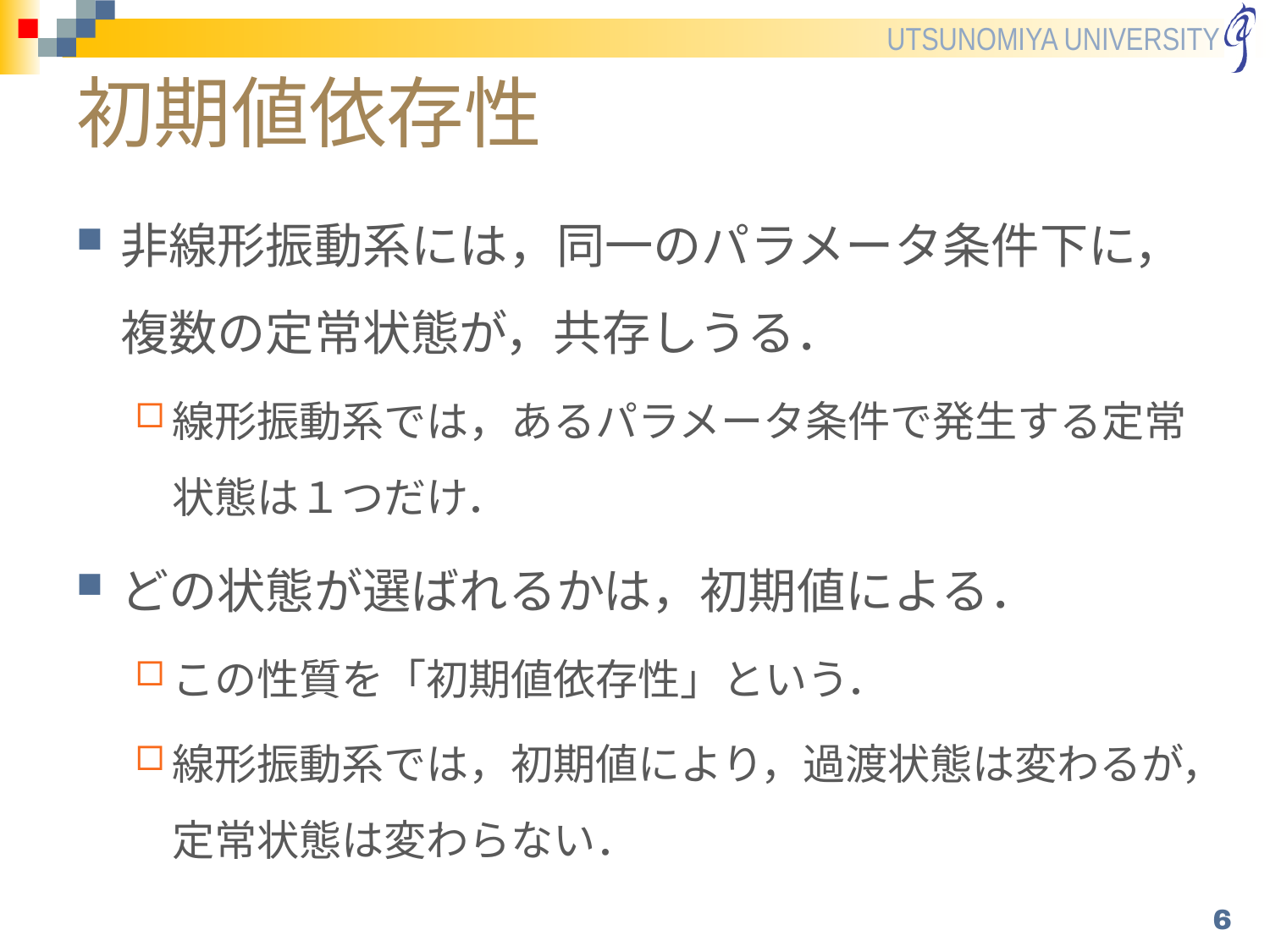

# 初期値依存性
非線形振動系には，同一のパラメータ条件下に，複数の定常状態が，共存しうる．
線形振動系では，あるパラメータ条件で発生する定常状態は１つだけ．
どの状態が選ばれるかは，初期値による．
この性質を「初期値依存性」という．
線形振動系では，初期値により，過渡状態は変わるが，定常状態は変わらない．

6